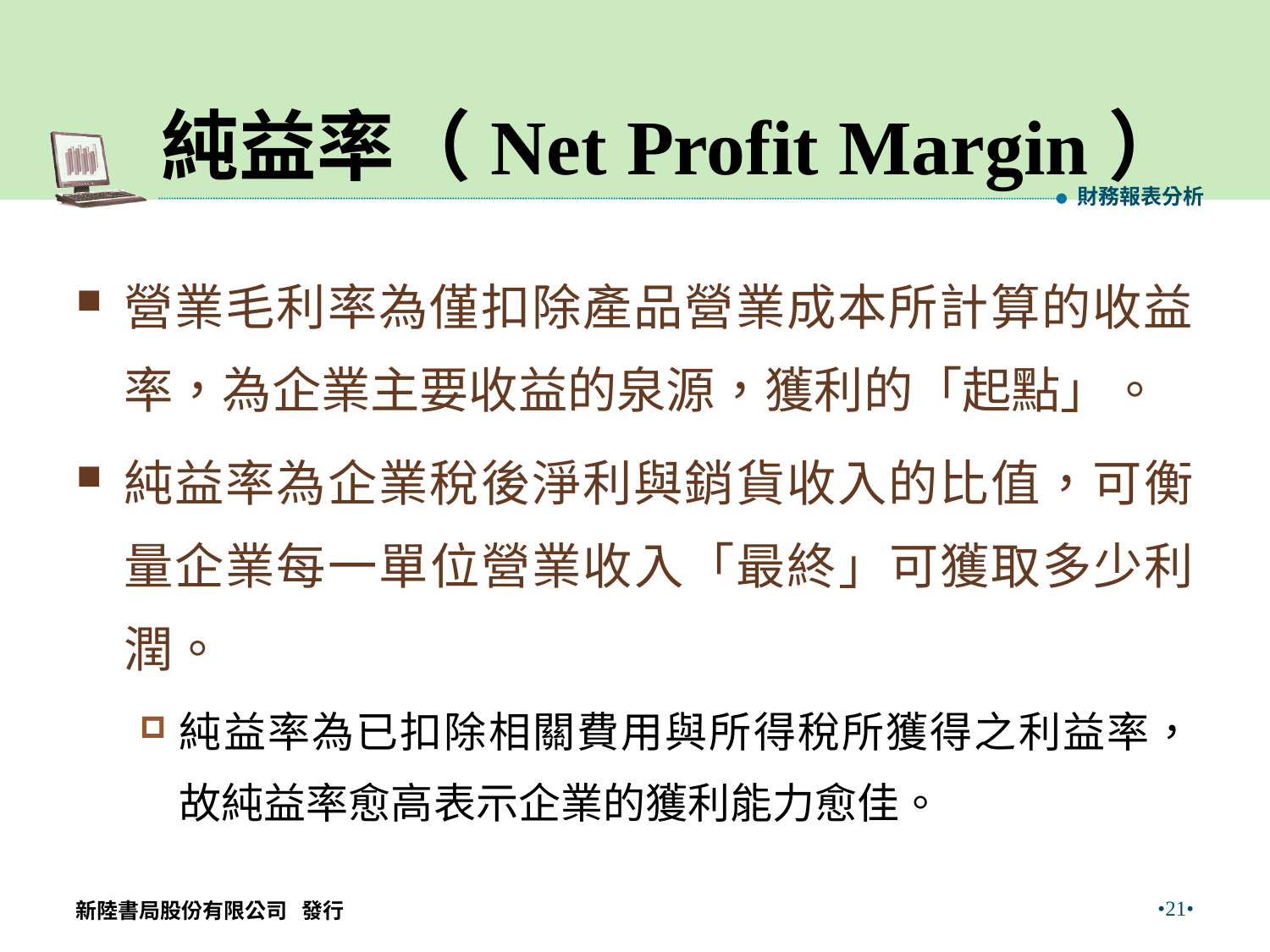

# 純益率（Net Profit Margin）
財務報表分析
營業毛利率為僅扣除產品營業成本所計算的收益率，為企業主要收益的泉源，獲利的「起點」。
純益率為企業稅後淨利與銷貨收入的比值，可衡量企業每一單位營業收入「最終」可獲取多少利潤。
純益率為已扣除相關費用與所得稅所獲得之利益率，故純益率愈高表示企業的獲利能力愈佳。

•21•